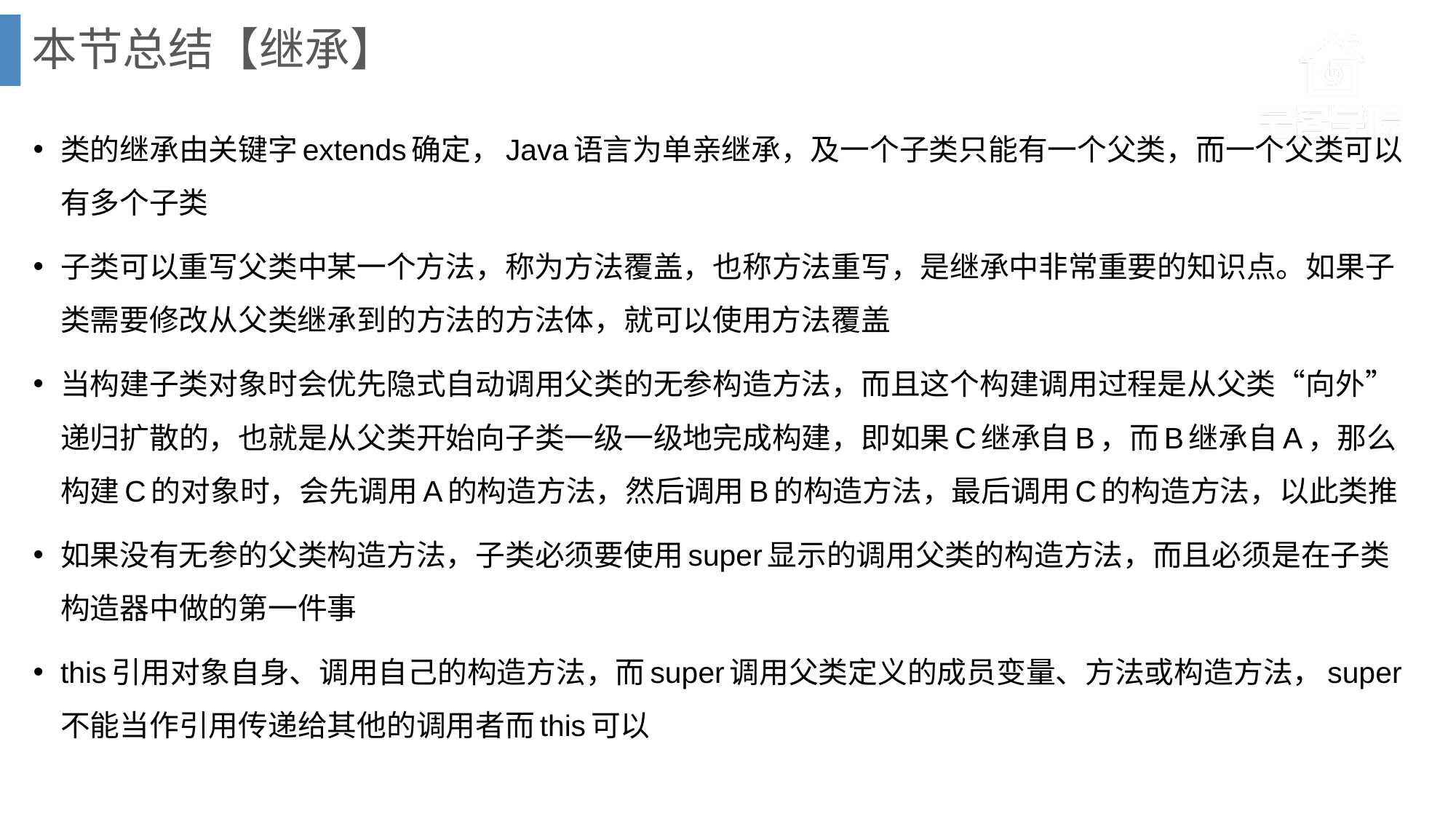

# 本节总结【继承】
类的继承由关键字extends确定，Java语言为单亲继承，及一个子类只能有一个父类，而一个父类可以有多个子类
子类可以重写父类中某一个方法，称为方法覆盖，也称方法重写，是继承中非常重要的知识点。如果子类需要修改从父类继承到的方法的方法体，就可以使用方法覆盖
当构建子类对象时会优先隐式自动调用父类的无参构造方法，而且这个构建调用过程是从父类“向外”递归扩散的，也就是从父类开始向子类一级一级地完成构建，即如果C继承自B，而B继承自A，那么构建C的对象时，会先调用A的构造方法，然后调用B的构造方法，最后调用C的构造方法，以此类推
如果没有无参的父类构造方法，子类必须要使用super显示的调用父类的构造方法，而且必须是在子类构造器中做的第一件事
this引用对象自身、调用自己的构造方法，而super调用父类定义的成员变量、方法或构造方法，super不能当作引用传递给其他的调用者而this可以